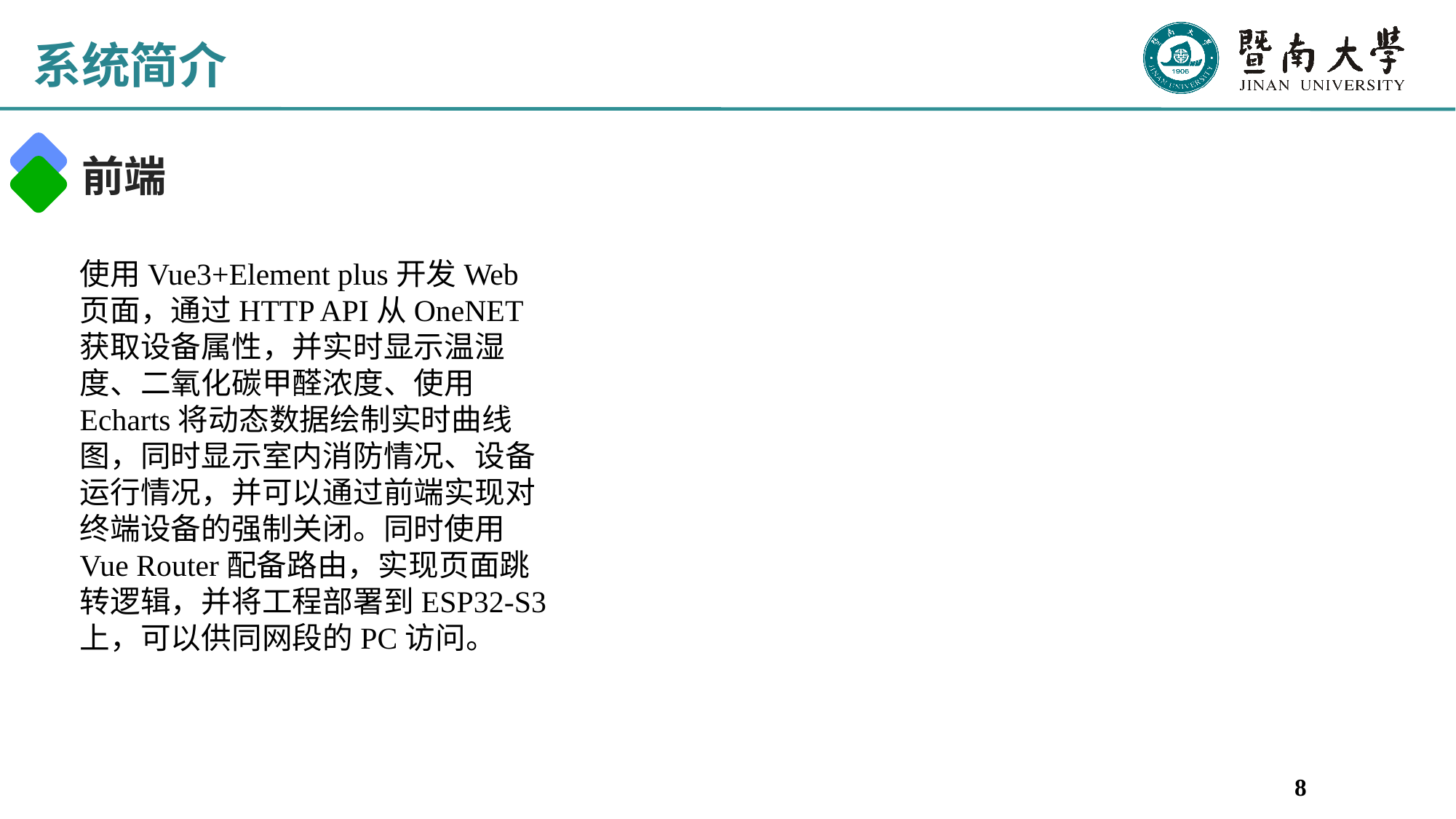

# 系统简介

前端
使用Vue3+Element plus开发Web页面，通过HTTP API从OneNET获取设备属性，并实时显示温湿度、二氧化碳甲醛浓度、使用Echarts将动态数据绘制实时曲线图，同时显示室内消防情况、设备运行情况，并可以通过前端实现对终端设备的强制关闭。同时使用Vue Router配备路由，实现页面跳转逻辑，并将工程部署到ESP32-S3上，可以供同网段的PC访问。